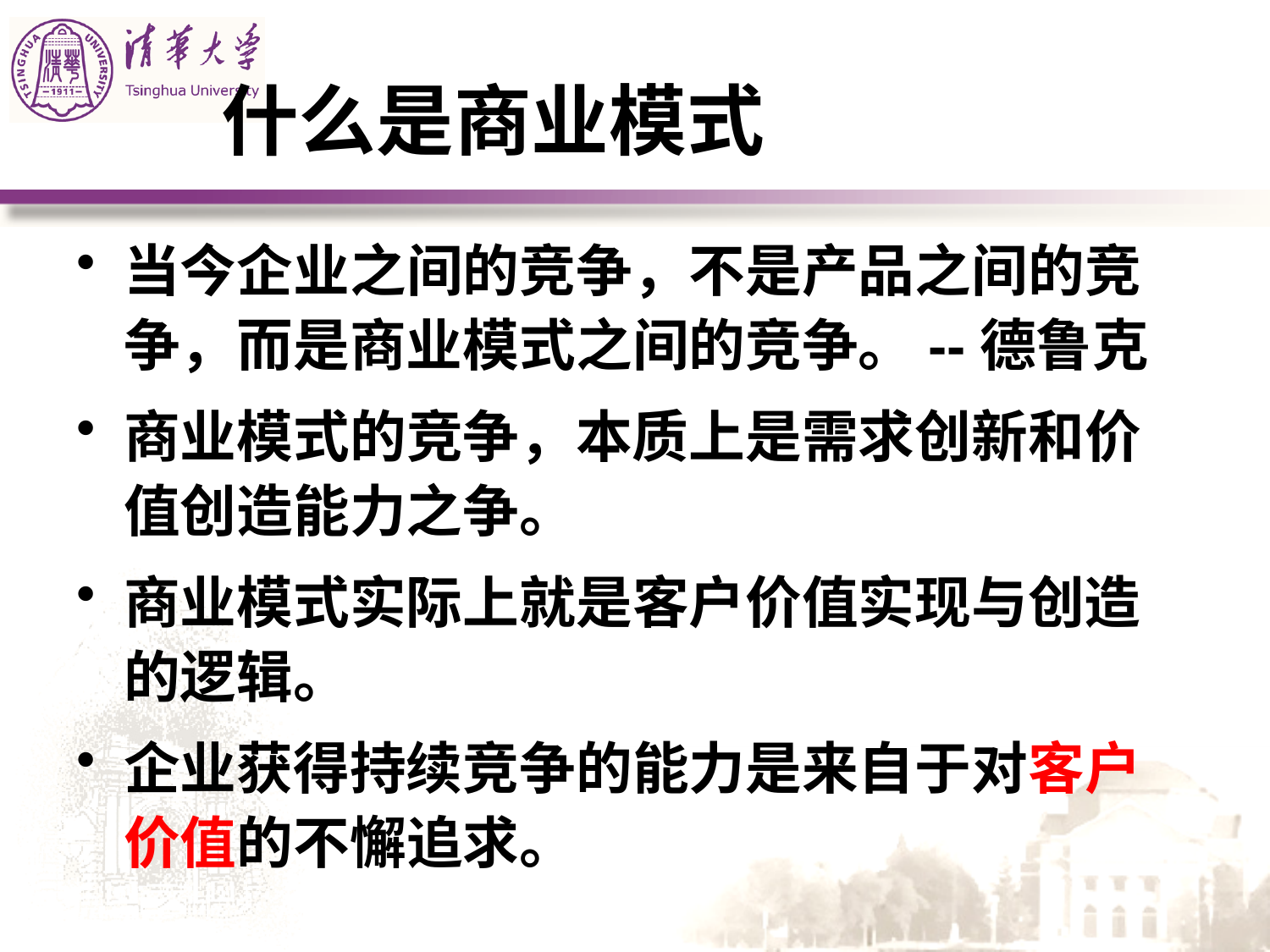

# 什么是商业模式
当今企业之间的竞争，不是产品之间的竞争，而是商业模式之间的竞争。--德鲁克
商业模式的竞争，本质上是需求创新和价值创造能力之争。
商业模式实际上就是客户价值实现与创造的逻辑。
企业获得持续竞争的能力是来自于对客户价值的不懈追求。